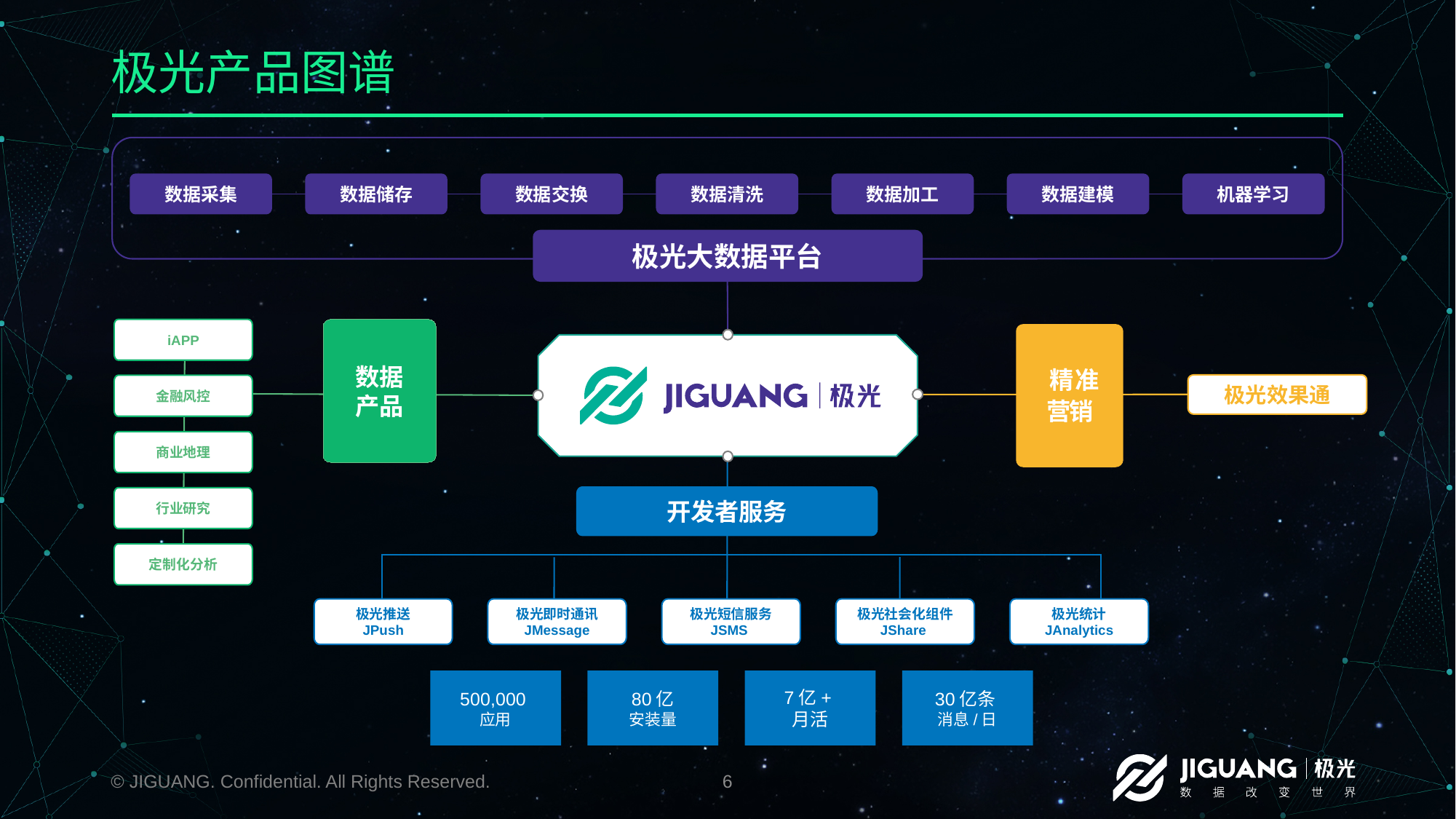

# 极光产品图谱

数据采集
数据储存
数据交换
数据清洗
数据加工
数据建模
机器学习
极光大数据平台

数据
产品
iAPP

精
准

极光效果通
金融风控

营
销
商业地理

开发者服务
行业研究
定制化分析

极光统计 JAnalytics
极光推送
JPush
极光即时通讯 JMessage
极光短信服务 JSMS
极光社会化组件 JShare
500,000
应用
80亿
安装量
7亿+
月活
30亿条
消息/日
© JIGUANG. Confidential. All Rights Reserved.
6